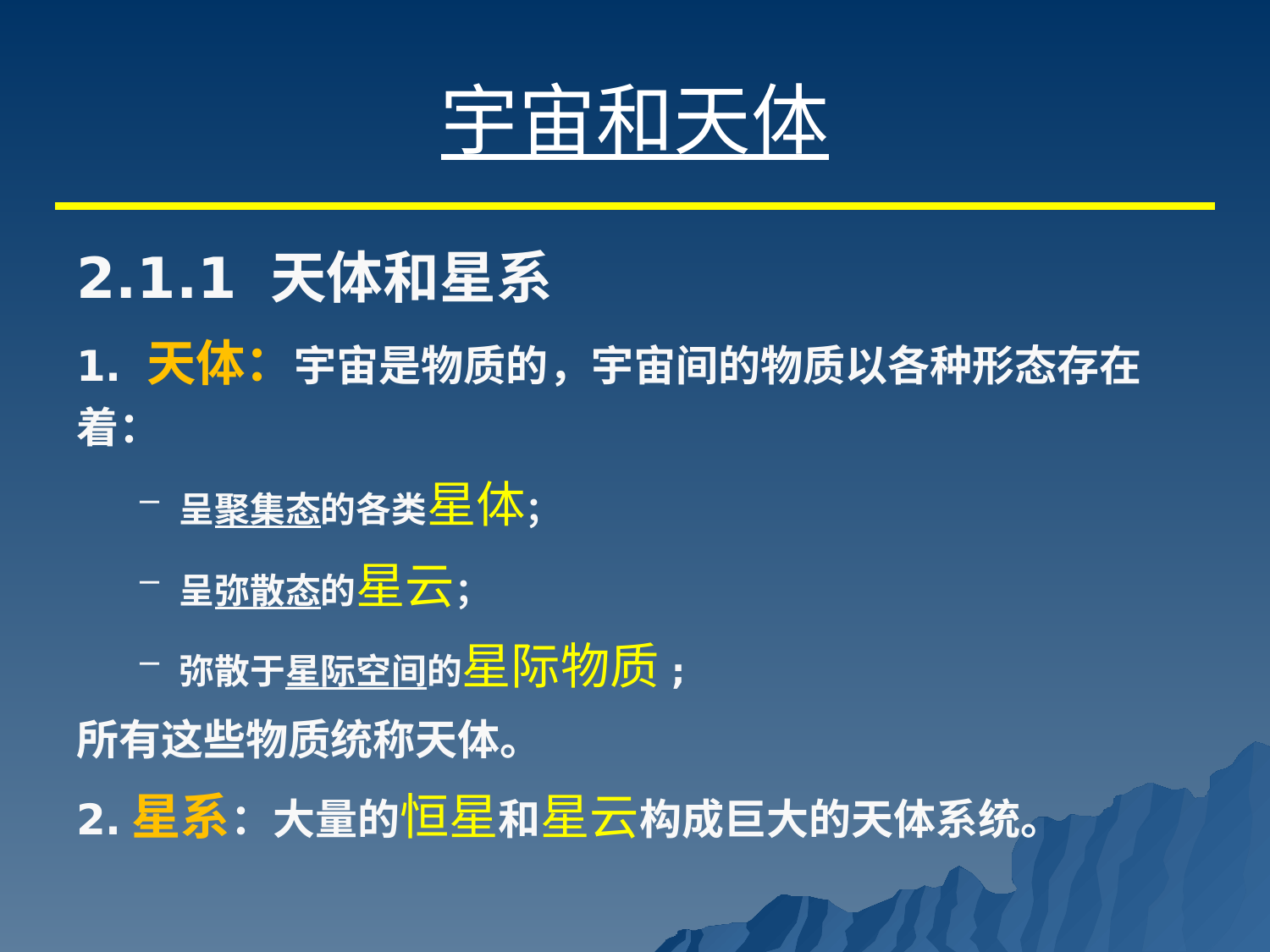

# 宇宙和天体
2.1.1 天体和星系
1. 天体：宇宙是物质的，宇宙间的物质以各种形态存在着：
呈聚集态的各类星体；
呈弥散态的星云；
弥散于星际空间的星际物质;
所有这些物质统称天体。
2.星系：大量的恒星和星云构成巨大的天体系统。